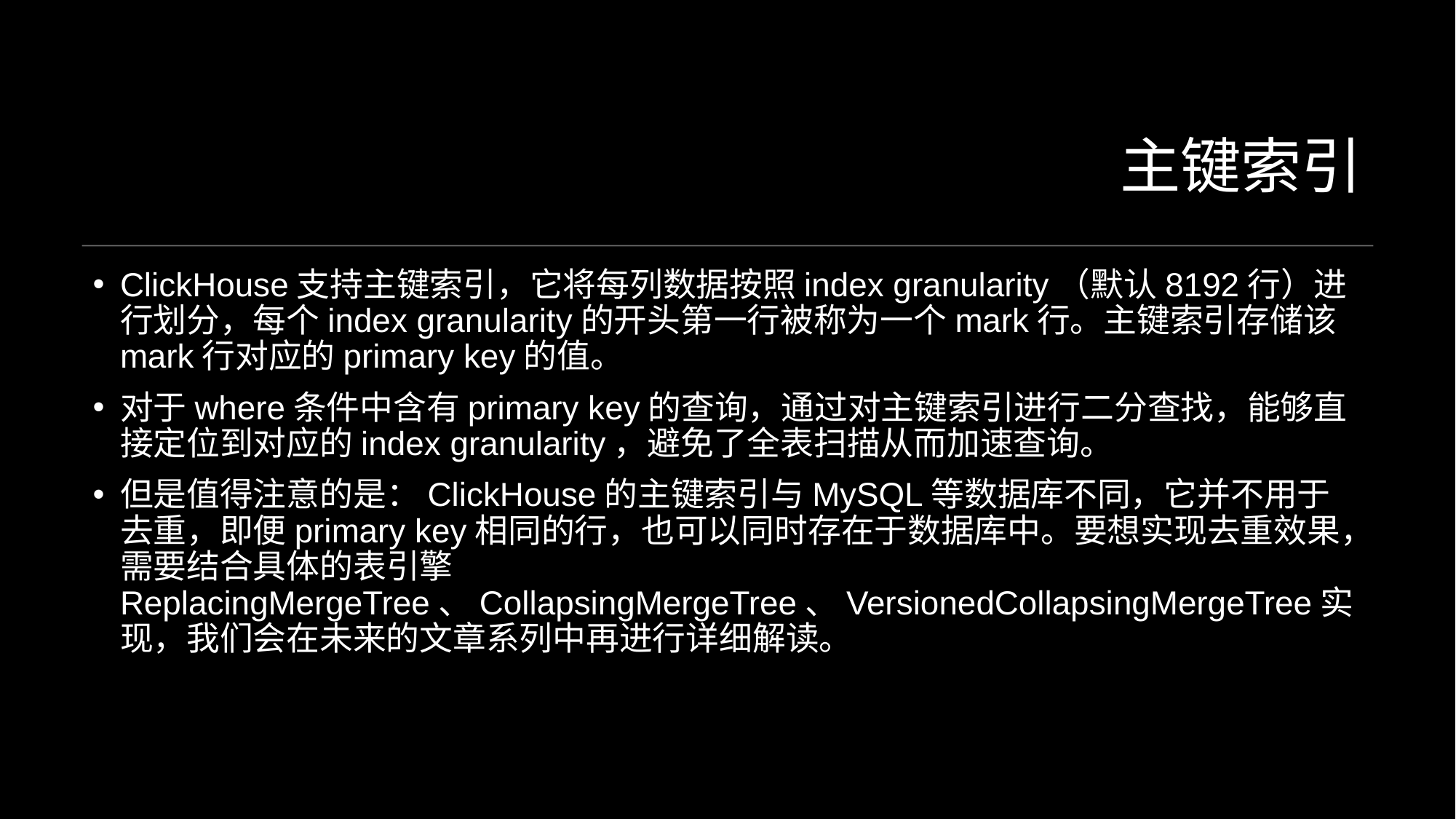

# 主键索引
ClickHouse支持主键索引，它将每列数据按照index granularity（默认8192行）进行划分，每个index granularity的开头第一行被称为一个mark行。主键索引存储该mark行对应的primary key的值。
对于where条件中含有primary key的查询，通过对主键索引进行二分查找，能够直接定位到对应的index granularity，避免了全表扫描从而加速查询。
但是值得注意的是：ClickHouse的主键索引与MySQL等数据库不同，它并不用于去重，即便primary key相同的行，也可以同时存在于数据库中。要想实现去重效果，需要结合具体的表引擎ReplacingMergeTree、CollapsingMergeTree、VersionedCollapsingMergeTree实现，我们会在未来的文章系列中再进行详细解读。